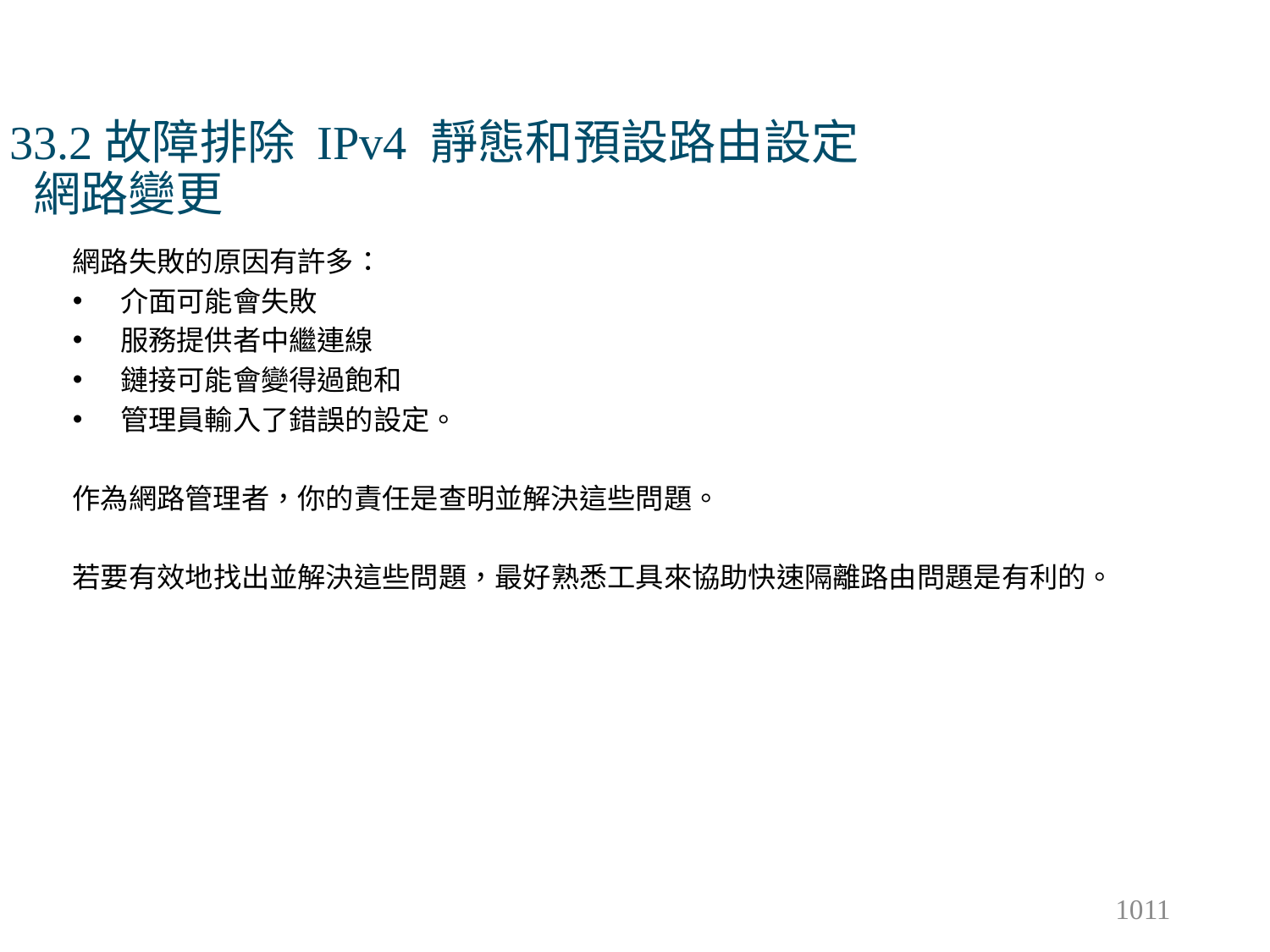

# 33.2故障排除 IPv4 靜態和預設路由設定 網路變更
網路失敗的原因有許多：
介面可能會失敗
服務提供者中繼連線
鏈接可能會變得過飽和
管理員輸入了錯誤的設定。

作為網路管理者，你的責任是查明並解決這些問題。

若要有效地找出並解決這些問題，最好熟悉工具來協助快速隔離路由問題是有利的。
1011